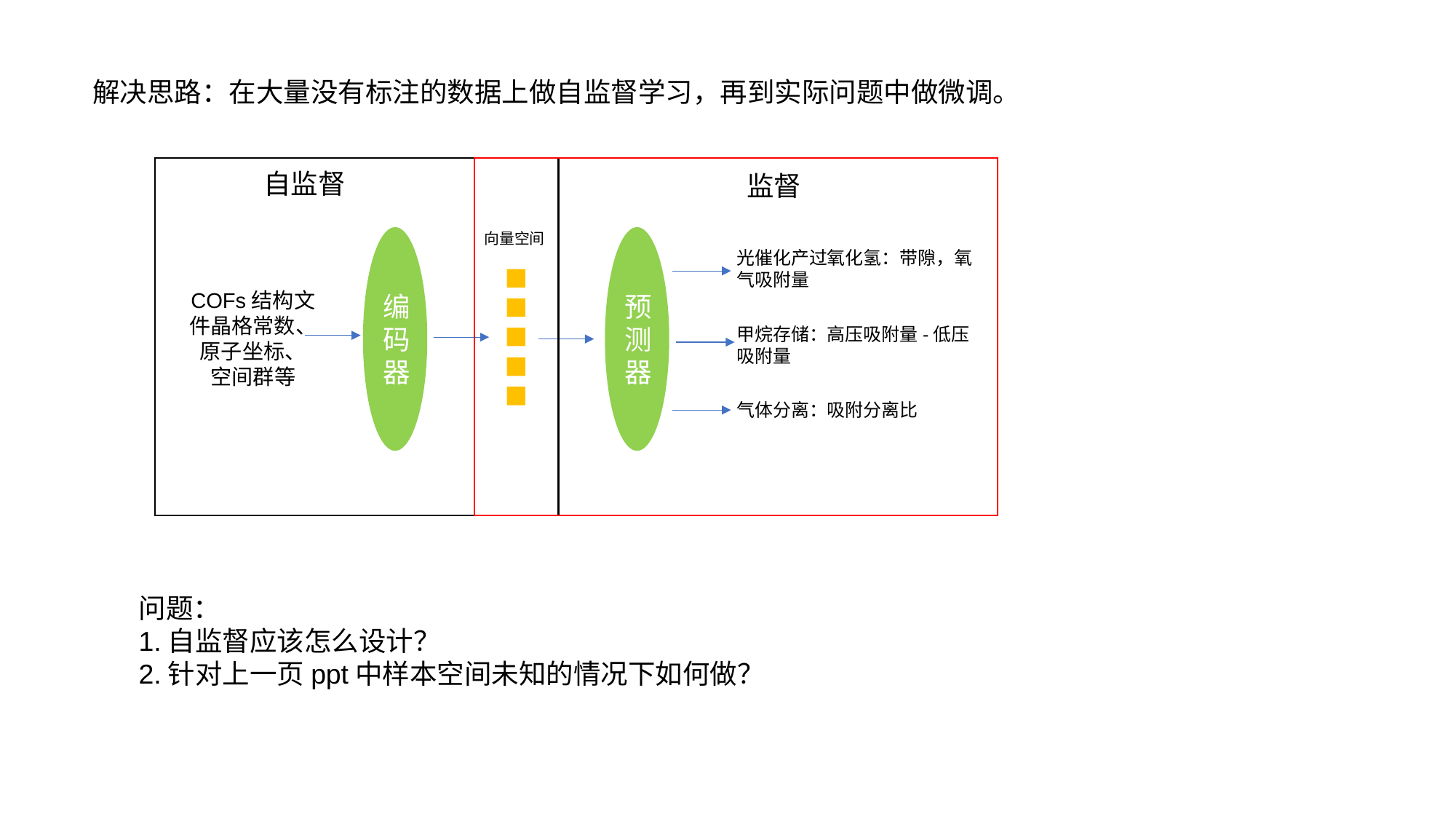

解决思路：在大量没有标注的数据上做自监督学习，再到实际问题中做微调。

自监督
监督
向量空间
编码器
预测器
光催化产过氧化氢：带隙，氧气吸附量

COFs结构文件晶格常数、
原子坐标、
空间群等

甲烷存储：高压吸附量-低压吸附量

气体分离：吸附分离比
问题：
1.自监督应该怎么设计？
2.针对上一页ppt中样本空间未知的情况下如何做？